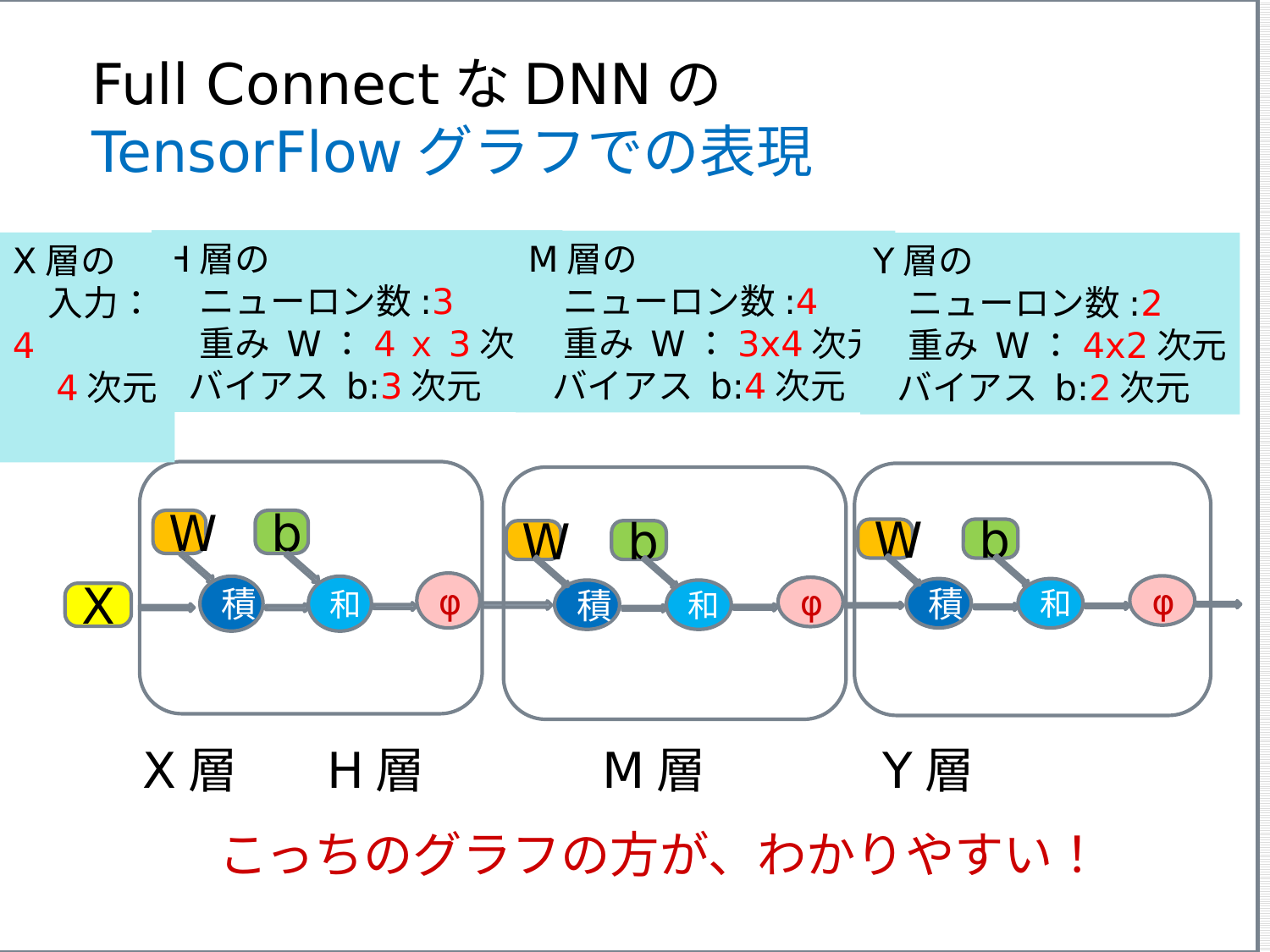

Full ConnectなDNNの
TensorFlowグラフでの表現
H層の
　ニューロン数:3
　重み W：4ｘ3次元
  バイアス b:3次元
M層の
　ニューロン数:4
　重み W：3x4次元
  バイアス b:4次元
X層の
　入力：4
　4次元

Y層の
　ニューロン数:2
　重み W：4x2次元
  バイアス b:2次元

W
b

φ
積
和
X

W
b

φ
積
和

W
b

φ
積
和

   X層       H層               M層               Y層
こっちのグラフの方が、わかりやすい！